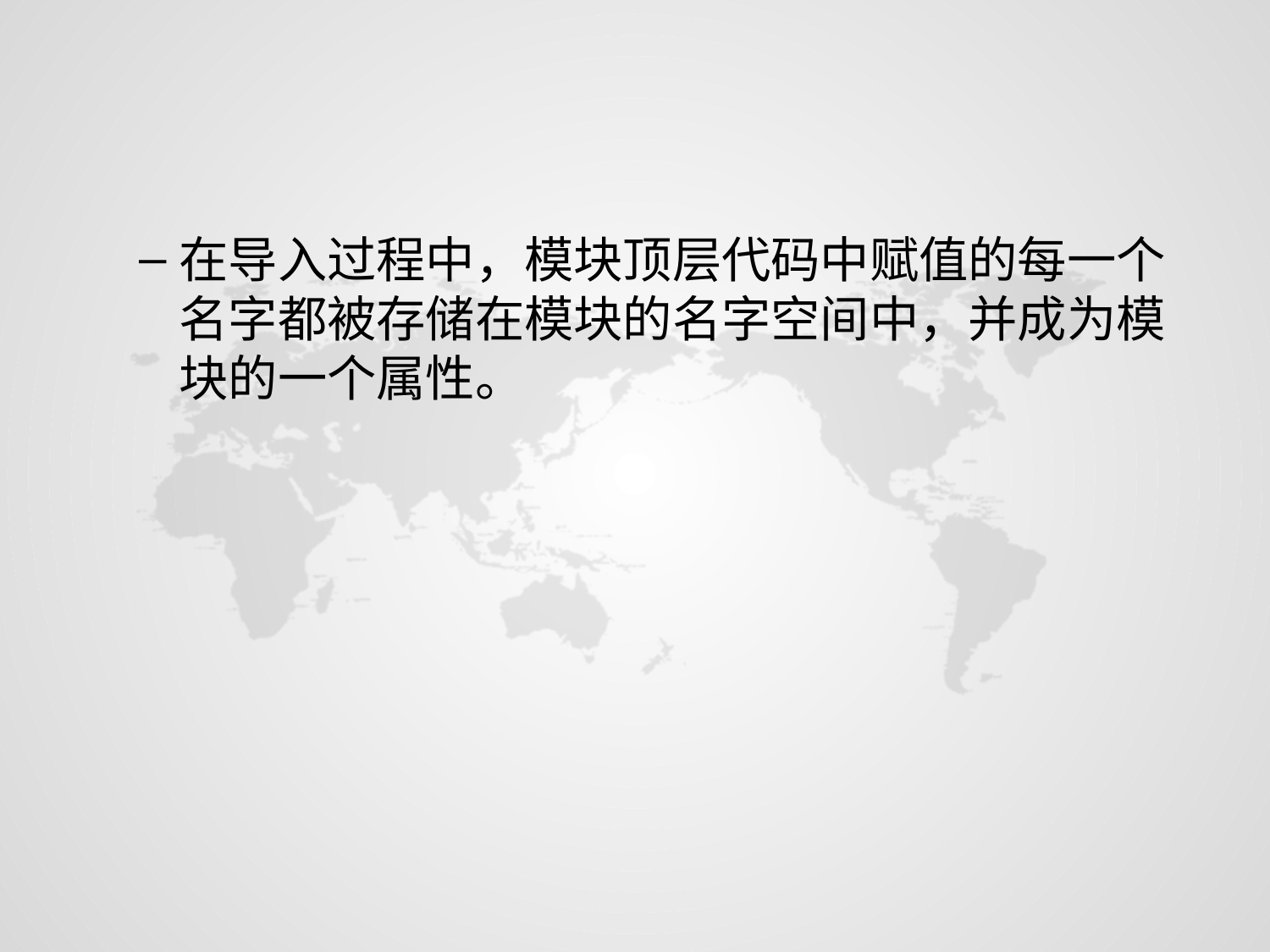

#
在导入过程中，模块顶层代码中赋值的每一个名字都被存储在模块的名字空间中，并成为模块的一个属性。